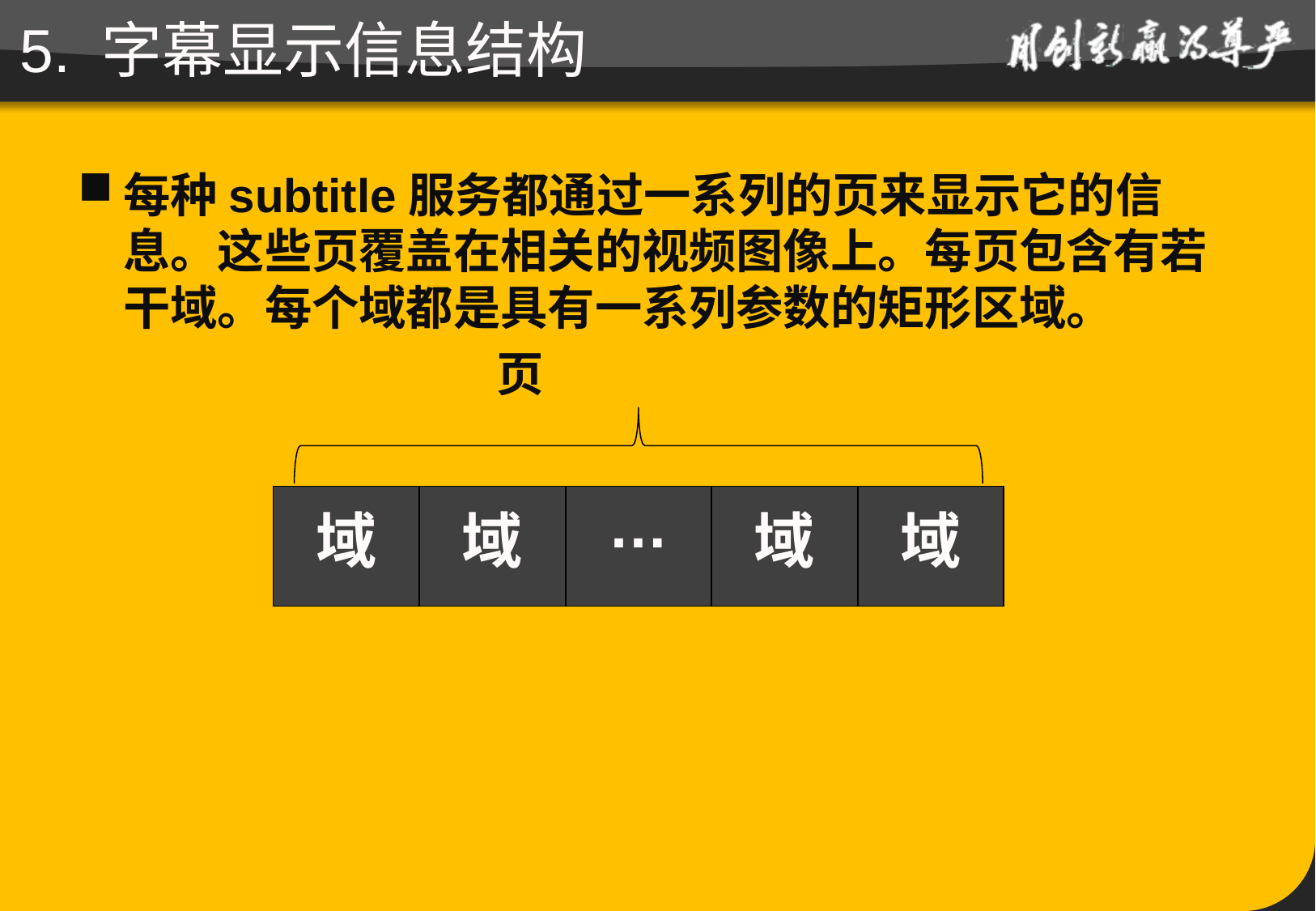

# 5. 字幕显示信息结构

每种subtitle服务都通过一系列的页来显示它的信息。这些页覆盖在相关的视频图像上。每页包含有若干域。每个域都是具有一系列参数的矩形区域。
                                      页

| 域 | 域 | … | 域 | 域 |
| --- | --- | --- | --- | --- |